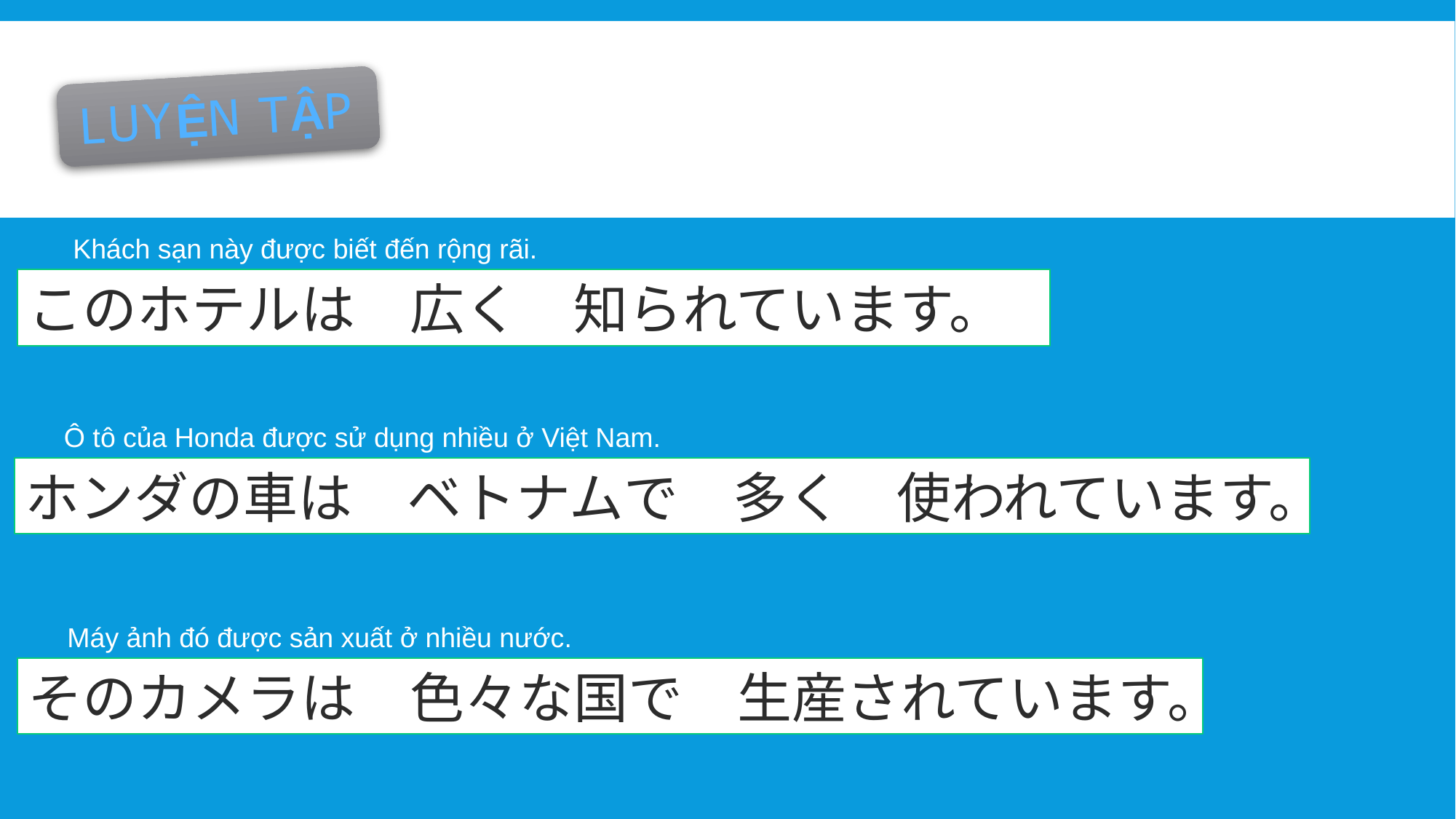

LUYỆN TẬP
Khách sạn này được biết đến rộng rãi.
このホテルは　広く　知られています。
Ô tô của Honda được sử dụng nhiều ở Việt Nam.
ホンダの車は　ベトナムで　多く　使われています。
Máy ảnh đó được sản xuất ở nhiều nước.
そのカメラは　色々な国で　生産されています。